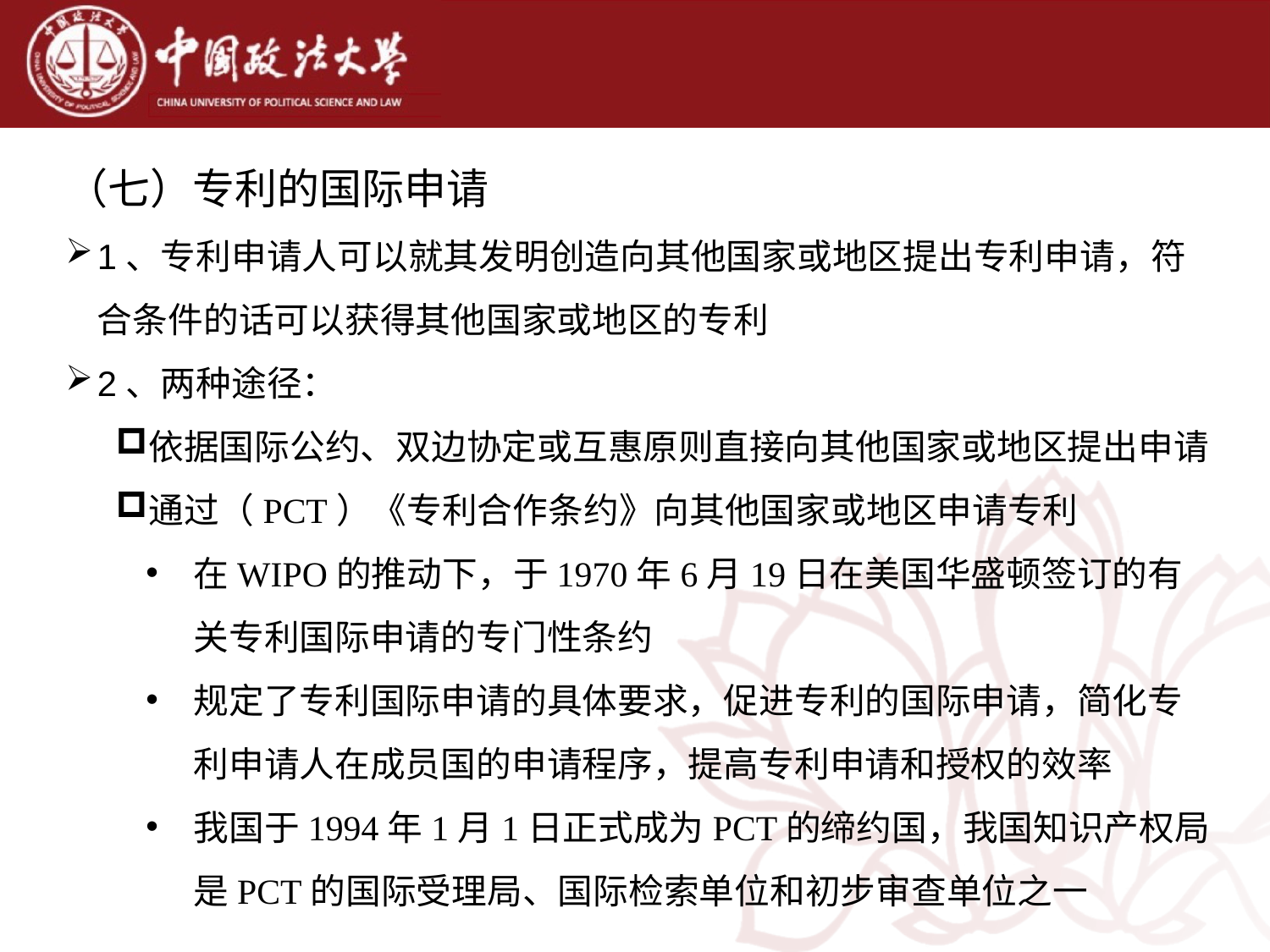

（七）专利的国际申请
1、专利申请人可以就其发明创造向其他国家或地区提出专利申请，符合条件的话可以获得其他国家或地区的专利
2、两种途径：
依据国际公约、双边协定或互惠原则直接向其他国家或地区提出申请
通过（PCT）《专利合作条约》向其他国家或地区申请专利
在WIPO的推动下，于1970年6月19日在美国华盛顿签订的有关专利国际申请的专门性条约
规定了专利国际申请的具体要求，促进专利的国际申请，简化专利申请人在成员国的申请程序，提高专利申请和授权的效率
我国于1994年1月1日正式成为PCT的缔约国，我国知识产权局是PCT的国际受理局、国际检索单位和初步审查单位之一